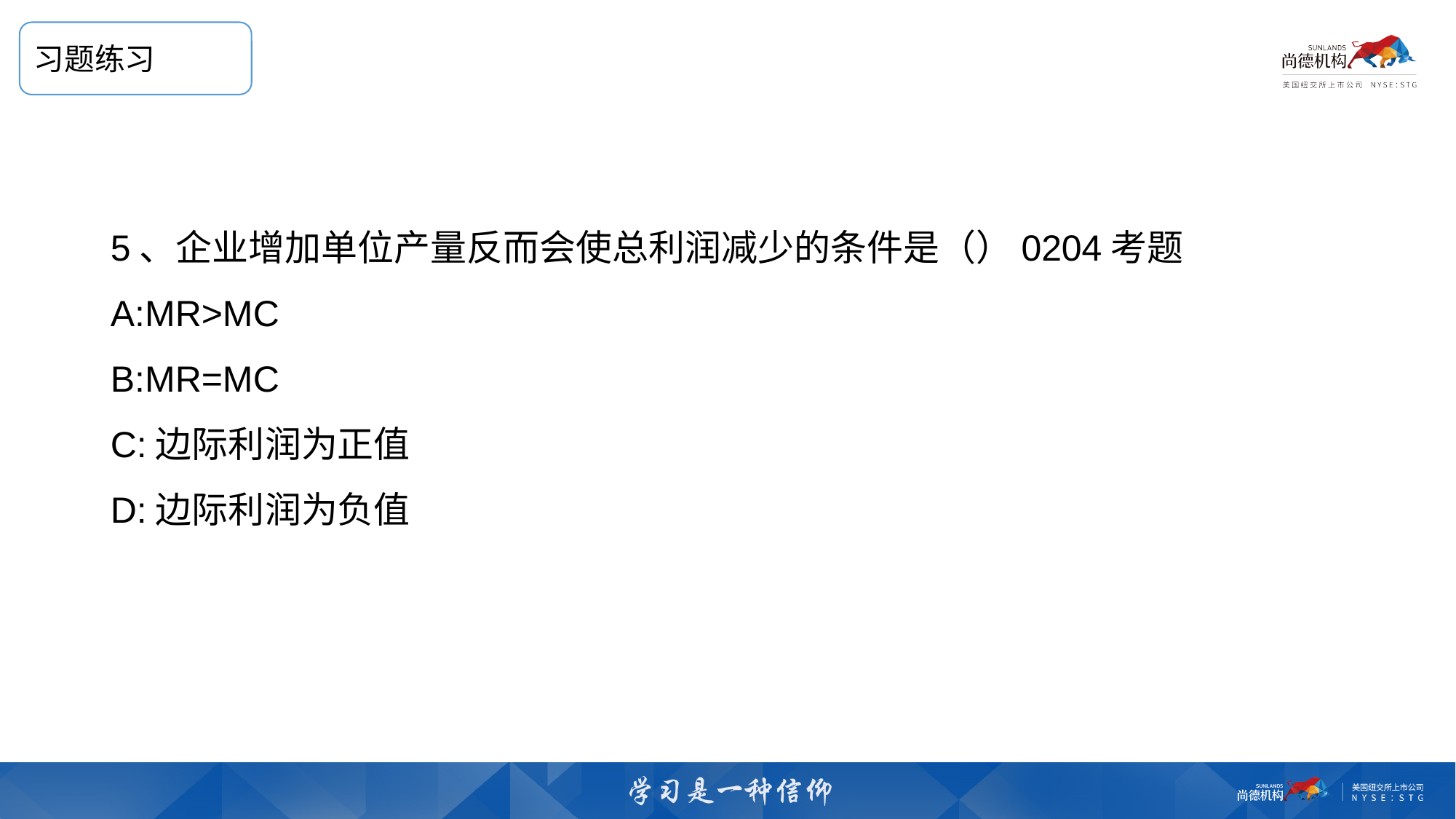

习题练习
5、企业增加单位产量反而会使总利润减少的条件是（）0204考题
A:MR>MC
B:MR=MC
C:边际利润为正值
D:边际利润为负值